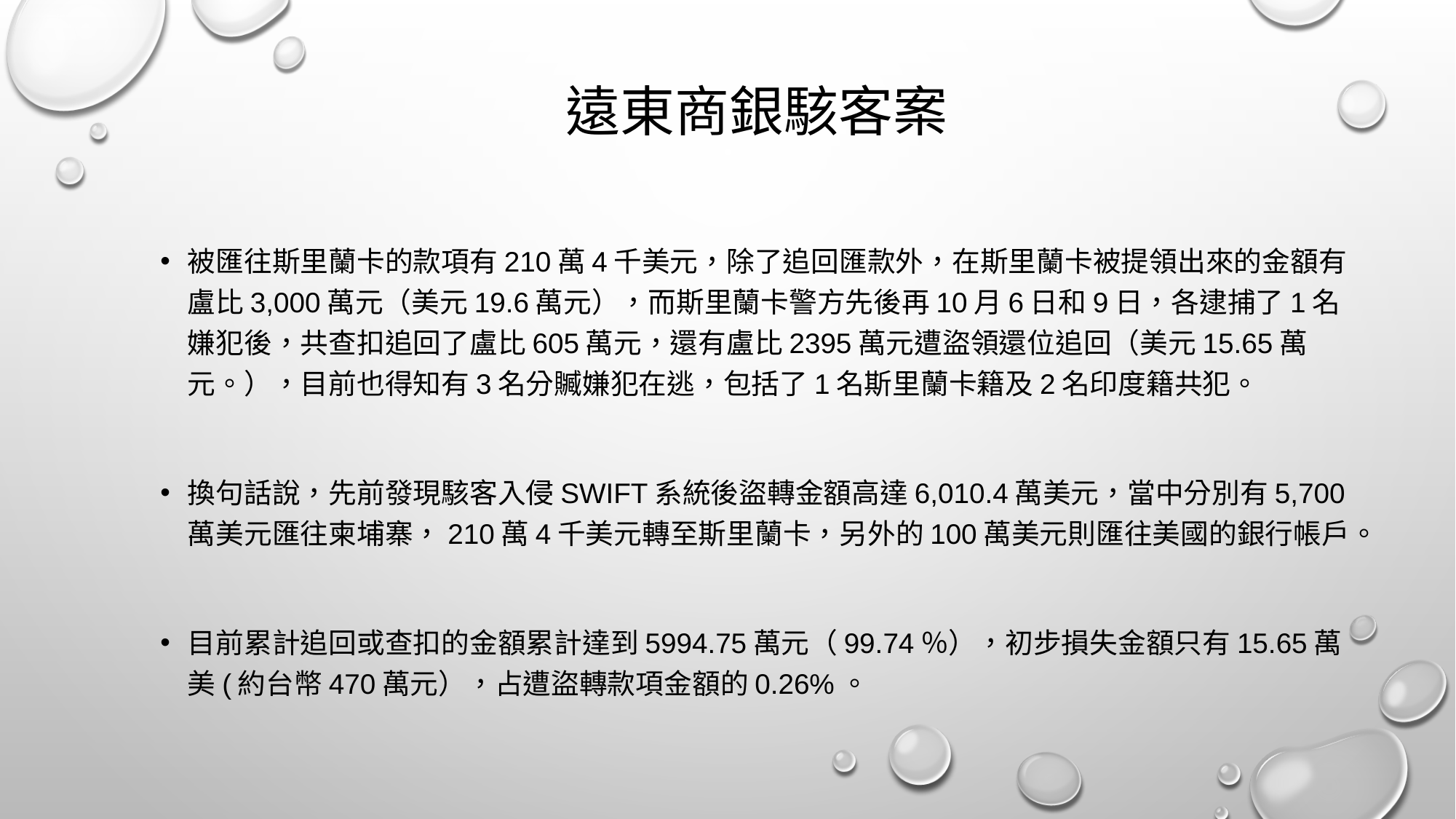

# 遠東商銀駭客案
被匯往斯里蘭卡的款項有210萬4千美元，除了追回匯款外，在斯里蘭卡被提領出來的金額有盧比3,000萬元（美元19.6萬元），而斯里蘭卡警方先後再10月6日和9日，各逮捕了1名嫌犯後，共查扣追回了盧比605萬元，還有盧比2395萬元遭盜領還位追回（美元15.65萬元。），目前也得知有3名分贓嫌犯在逃，包括了1名斯里蘭卡籍及2名印度籍共犯。

換句話說，先前發現駭客入侵SWIFT系統後盜轉金額高達6,010.4萬美元，當中分別有5,700萬美元匯往柬埔寨，210萬4千美元轉至斯里蘭卡，另外的100萬美元則匯往美國的銀行帳戶。

目前累計追回或查扣的金額累計達到5994.75萬元（99.74％），初步損失金額只有15.65萬美(約台幣470萬元），占遭盜轉款項金額的0.26%。